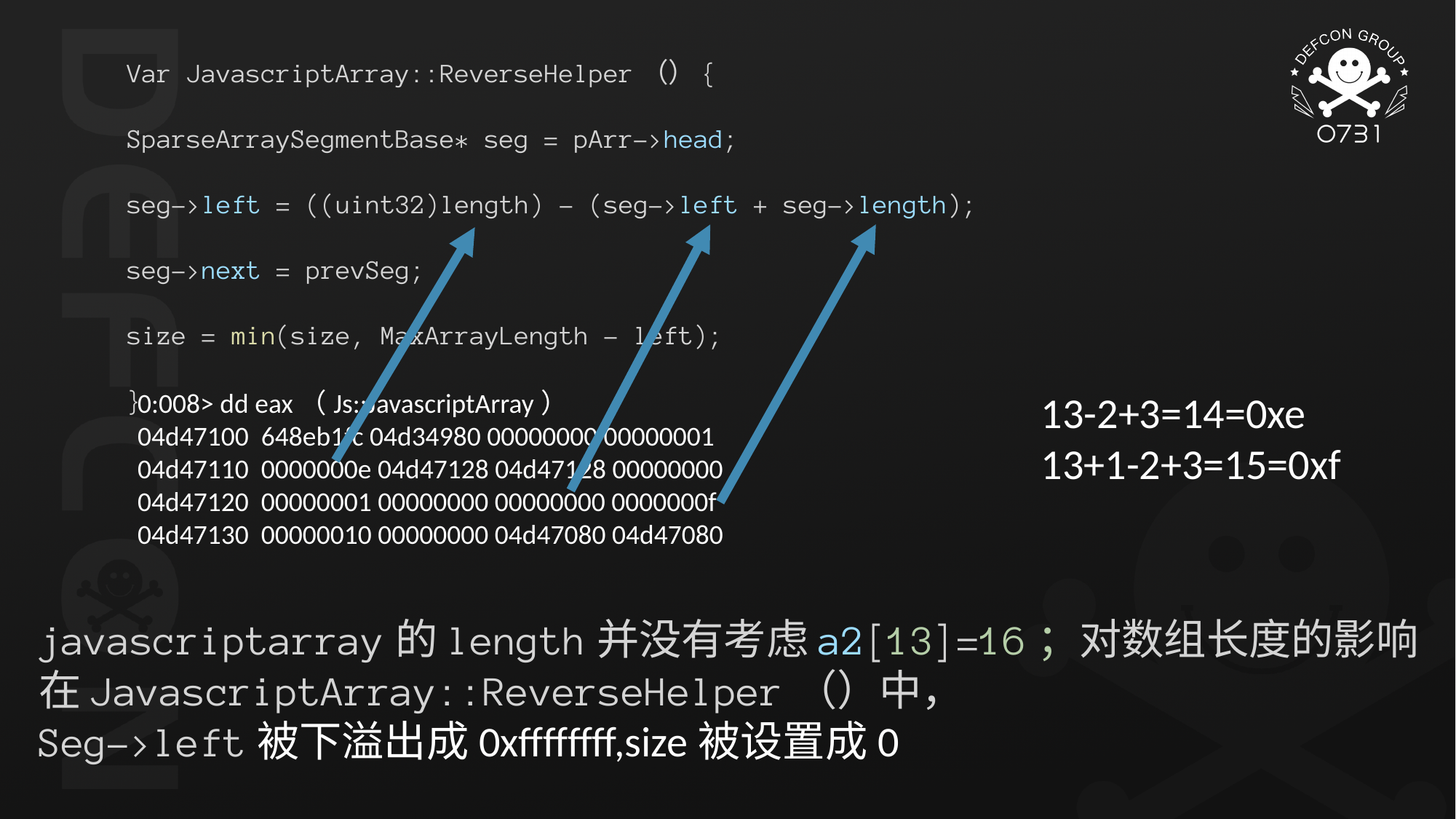

Var JavascriptArray::ReverseHelper（）{

SparseArraySegmentBase* seg = pArr->head;

seg->left = ((uint32)length) - (seg->left + seg->length);
seg->next = prevSeg;

size = min(size, MaxArrayLength - left);

}
0:008> dd eax（Js::JavascriptArray）
04d47100  648eb1fc 04d34980 00000000 00000001
04d47110  0000000e 04d47128 04d47128 00000000
04d47120  00000001 00000000 00000000 0000000f
04d47130  00000010 00000000 04d47080 04d47080
13-2+3=14=0xe
13+1-2+3=15=0xf
javascriptarray的length并没有考虑a2[13]=16；对数组长度的影响
在JavascriptArray::ReverseHelper（）中，
Seg->left被下溢出成0xffffffff,size被设置成0